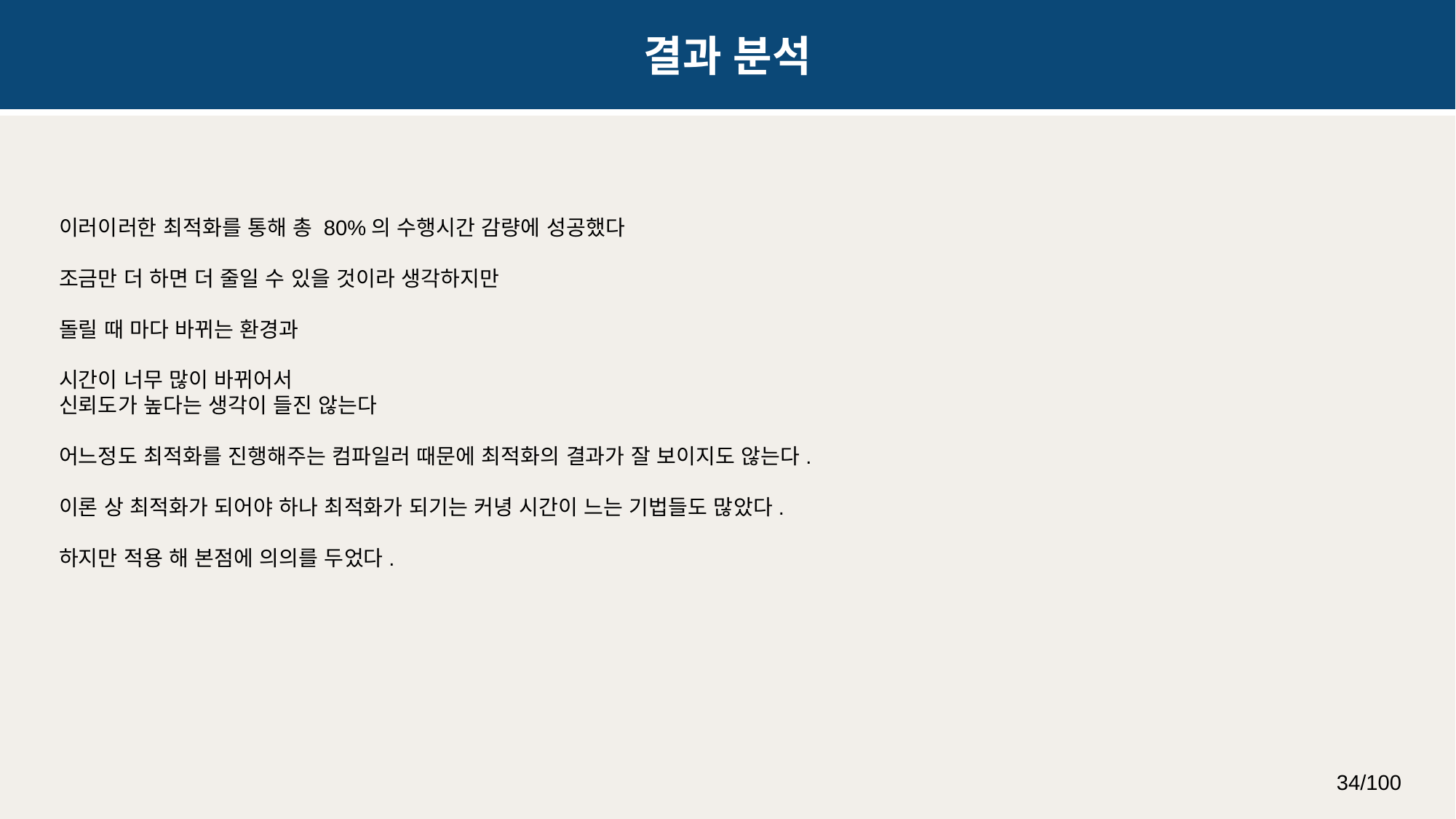

결과 분석
이러이러한 최적화를 통해 총 80%의 수행시간 감량에 성공했다

조금만 더 하면 더 줄일 수 있을 것이라 생각하지만

돌릴 때 마다 바뀌는 환경과

시간이 너무 많이 바뀌어서
신뢰도가 높다는 생각이 들진 않는다

어느정도 최적화를 진행해주는 컴파일러 때문에 최적화의 결과가 잘 보이지도 않는다.

이론 상 최적화가 되어야 하나 최적화가 되기는 커녕 시간이 느는 기법들도 많았다.

하지만 적용 해 본점에 의의를 두었다.